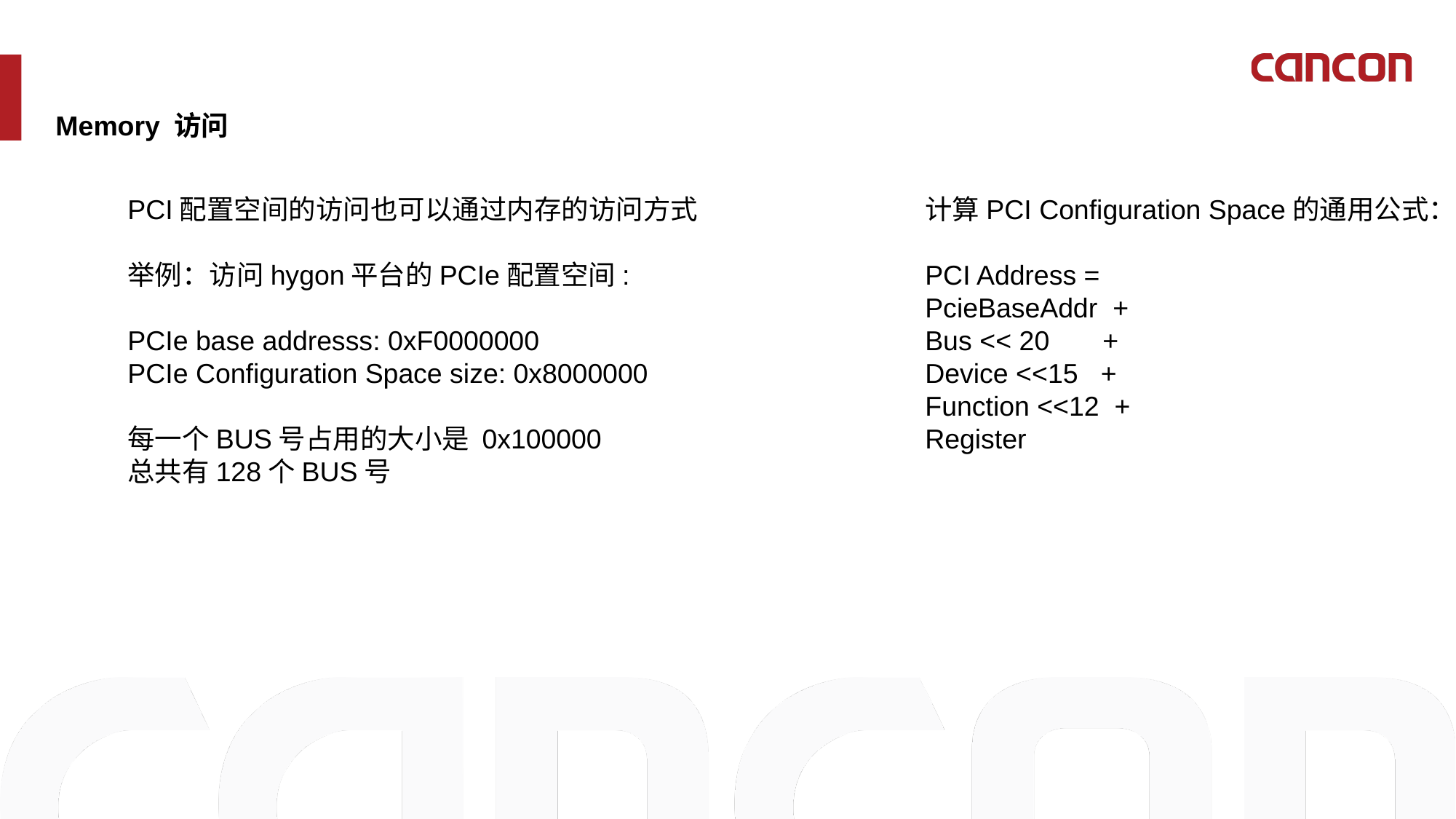

Memory 访问
PCI配置空间的访问也可以通过内存的访问方式

举例：访问hygon平台的PCIe配置空间:

PCIe base addresss: 0xF0000000
PCIe Configuration Space size: 0x8000000

每一个BUS号占用的大小是 0x100000
总共有128个BUS号

计算PCI Configuration Space的通用公式：

PCI Address =
PcieBaseAddr  +
Bus << 20       +
Device <<15   +
Function <<12  +
Register